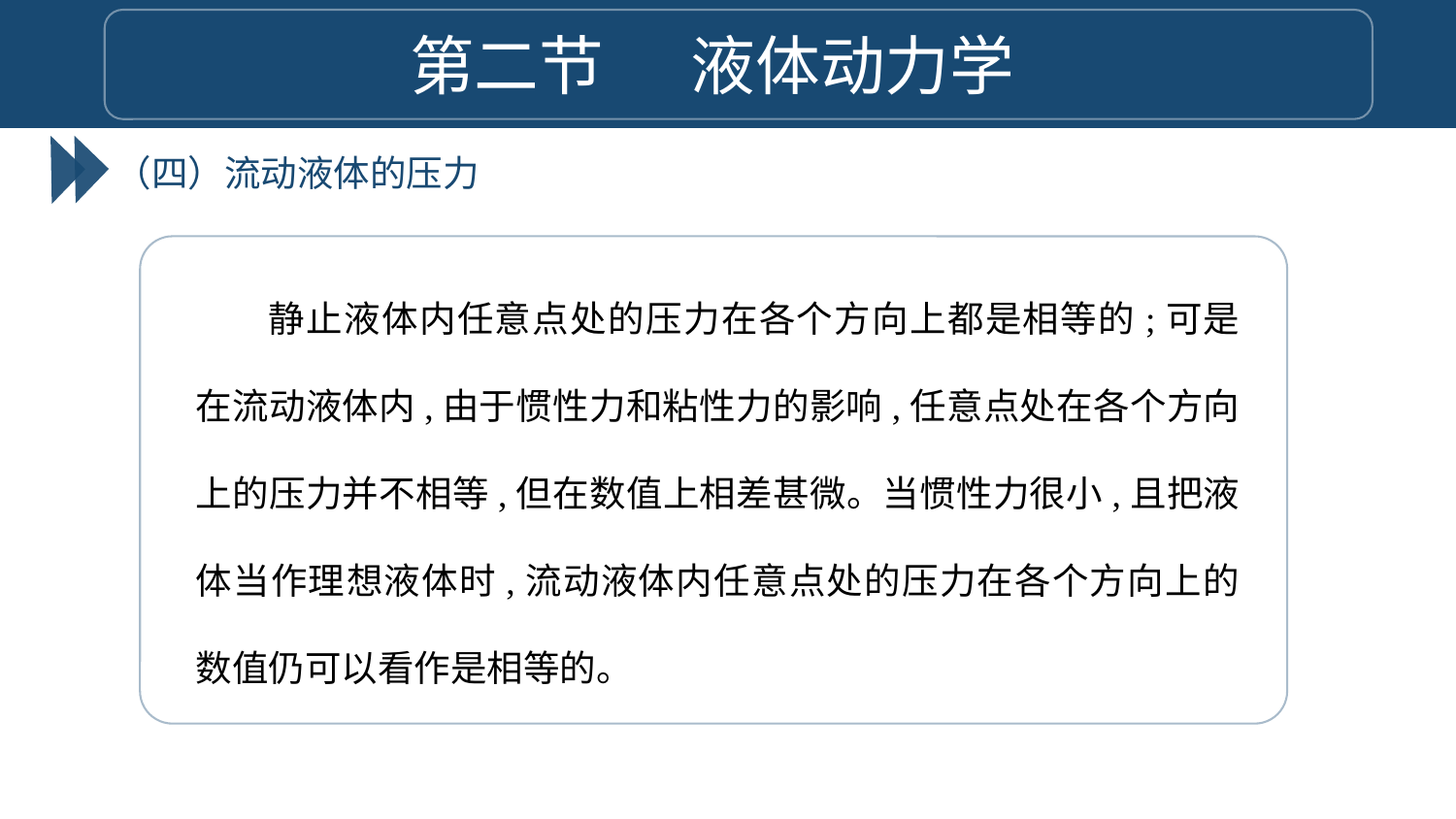

第二节      液体动力学
（四）流动液体的压力

静止液体内任意点处的压力在各个方向上都是相等的;可是在流动液体内,由于惯性力和粘性力的影响,任意点处在各个方向上的压力并不相等,但在数值上相差甚微。当惯性力很小,且把液体当作理想液体时,流动液体内任意点处的压力在各个方向上的数值仍可以看作是相等的。